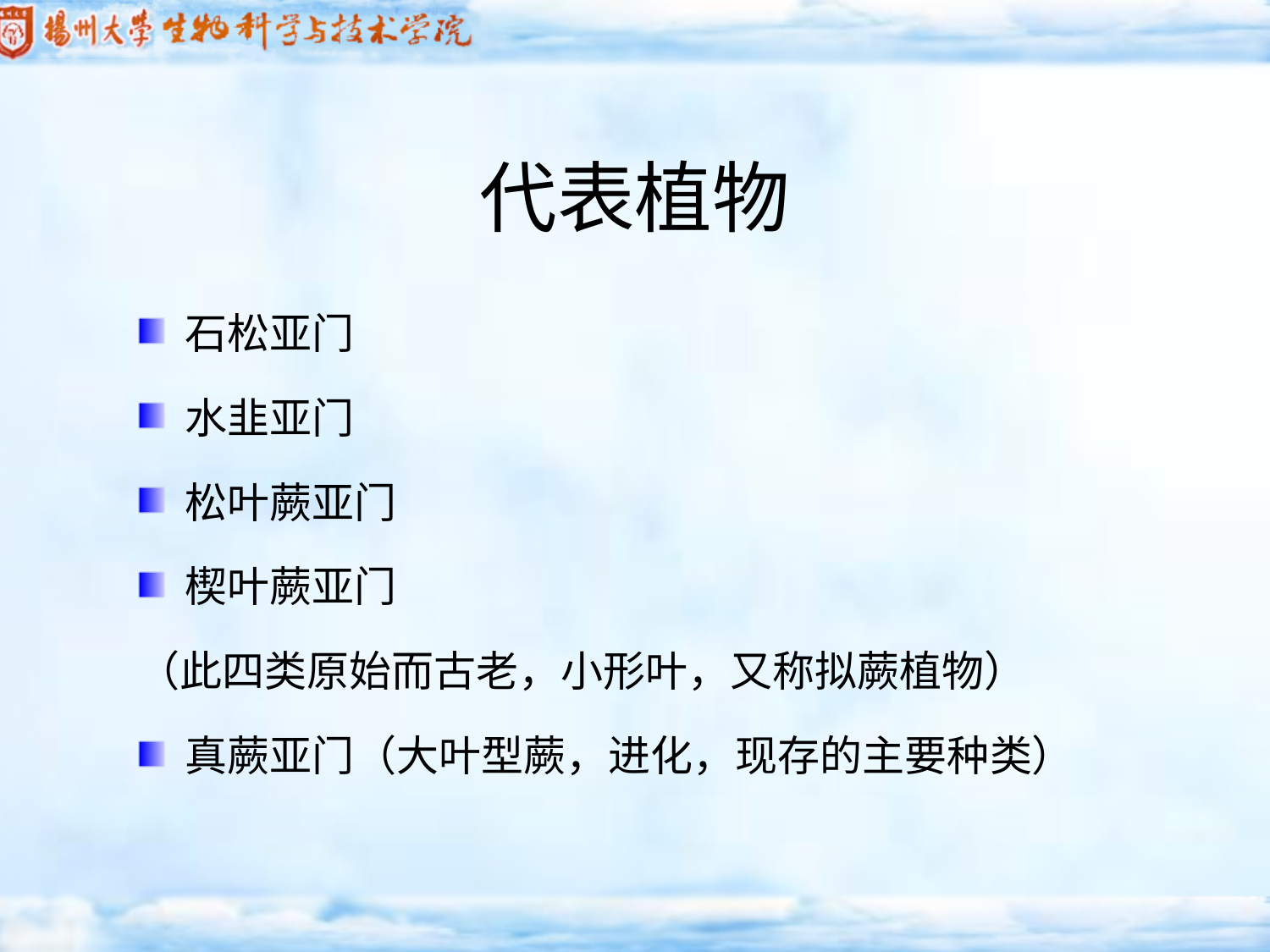

# 代表植物
石松亚门
水韭亚门
松叶蕨亚门
楔叶蕨亚门
（此四类原始而古老，小形叶，又称拟蕨植物）
真蕨亚门（大叶型蕨，进化，现存的主要种类）